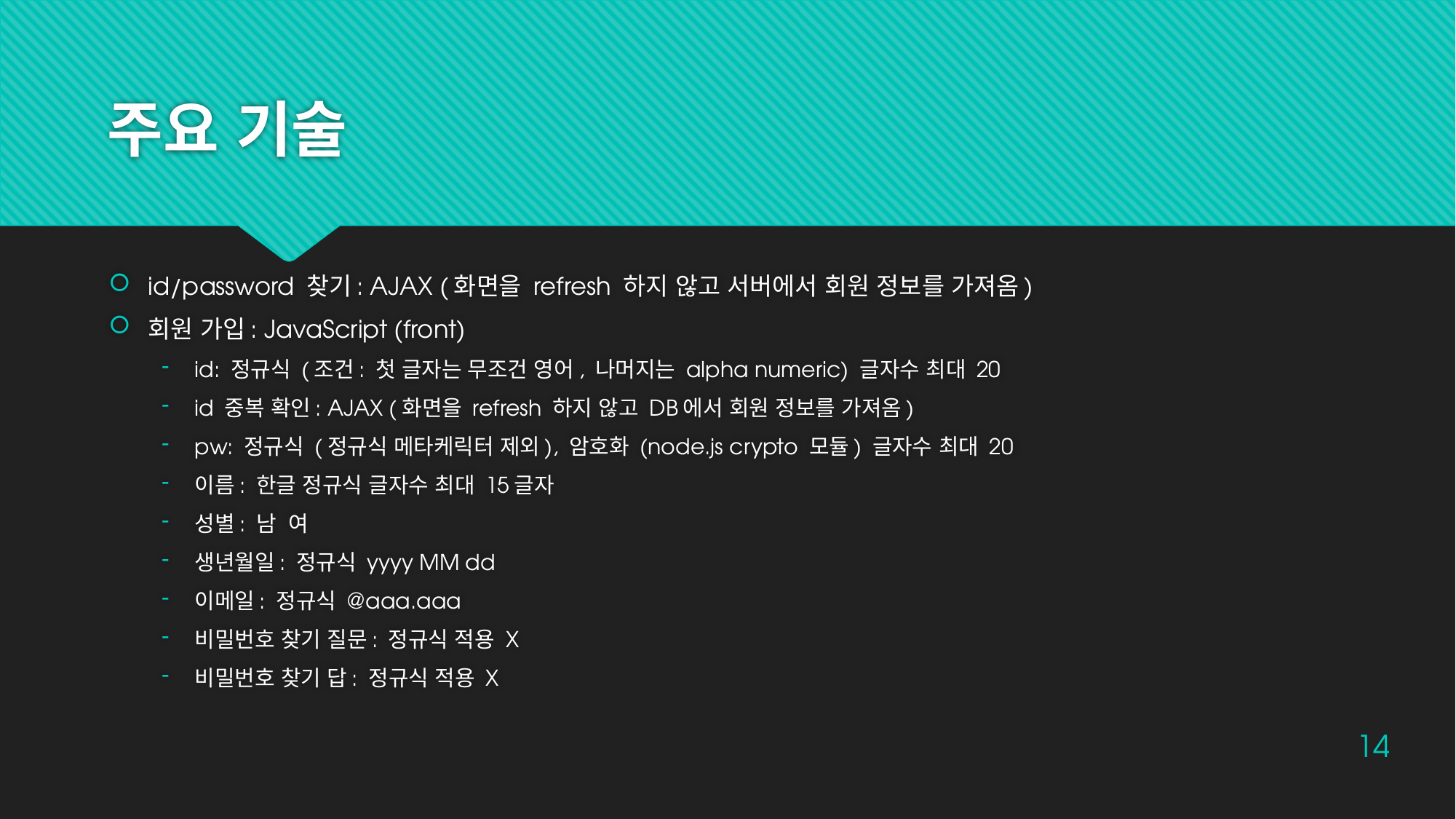

# 주요 기술
id/password 찾기: AJAX (화면을 refresh 하지 않고 서버에서 회원 정보를 가져옴)
회원 가입: JavaScript (front)
id: 정규식 (조건: 첫 글자는 무조건 영어, 나머지는 alpha numeric) 글자수 최대 20
id 중복 확인: AJAX (화면을 refresh 하지 않고 DB에서 회원 정보를 가져옴)
pw: 정규식 (정규식 메타케릭터 제외), 암호화 (node.js crypto 모듈) 글자수 최대 20
이름: 한글 정규식 글자수 최대 15글자
성별: 남  여
생년월일: 정규식 yyyy MM dd
이메일: 정규식 @aaa.aaa
비밀번호 찾기 질문: 정규식 적용 X
비밀번호 찾기 답: 정규식 적용 X

14